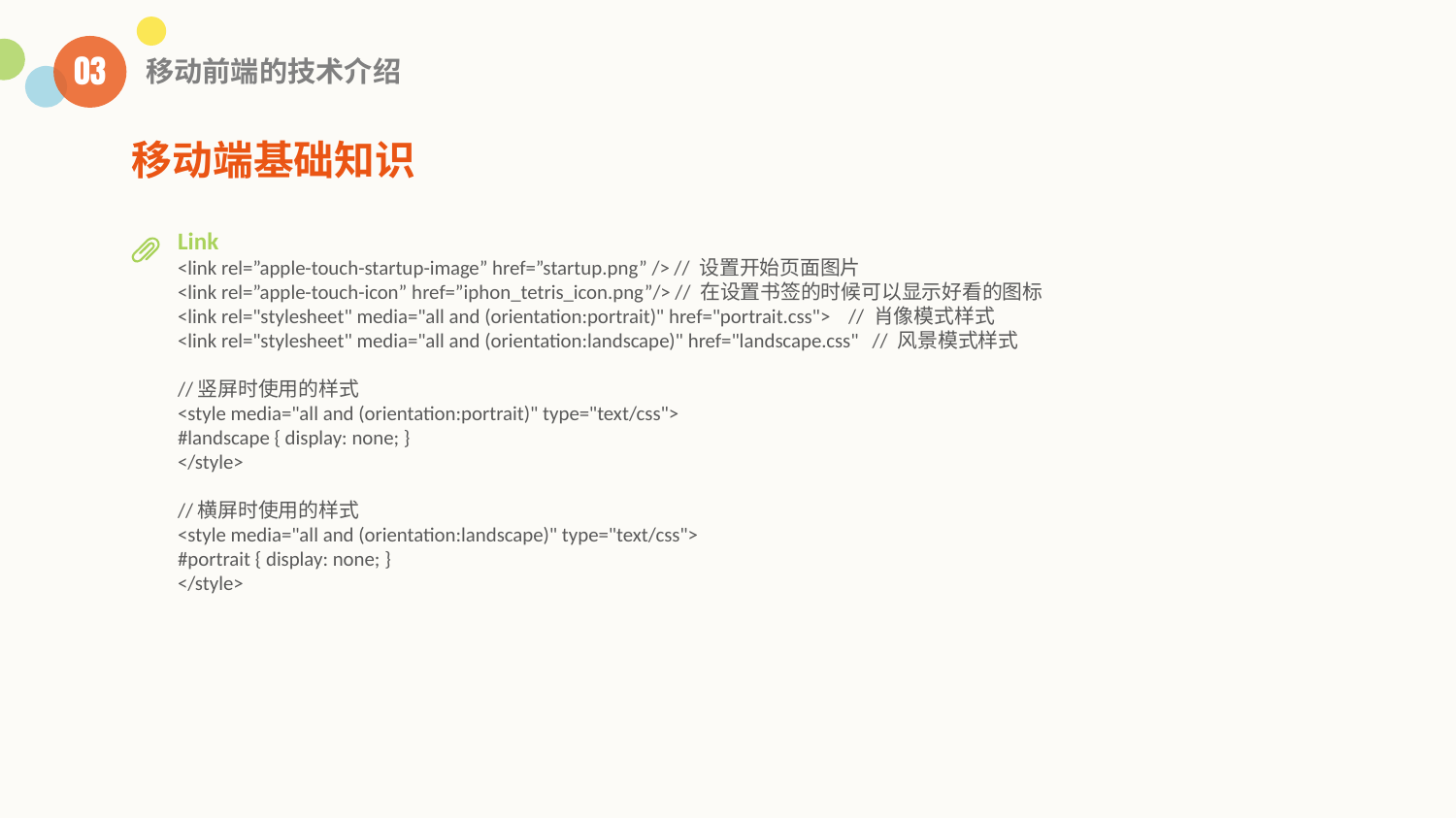

03
移动前端的技术介绍

移动端基础知识
Link
<link rel=”apple-touch-startup-image” href=”startup.png” /> // 设置开始页面图片
<link rel=”apple-touch-icon” href=”iphon_tetris_icon.png”/> // 在设置书签的时候可以显示好看的图标
<link rel="stylesheet" media="all and (orientation:portrait)" href="portrait.css">    // 肖像模式样式
<link rel="stylesheet" media="all and (orientation:landscape)" href="landscape.css"   // 风景模式样式

//竖屏时使用的样式
<style media="all and (orientation:portrait)" type="text/css">
#landscape { display: none; }
</style>

//横屏时使用的样式
<style media="all and (orientation:landscape)" type="text/css">
#portrait { display: none; }
</style>